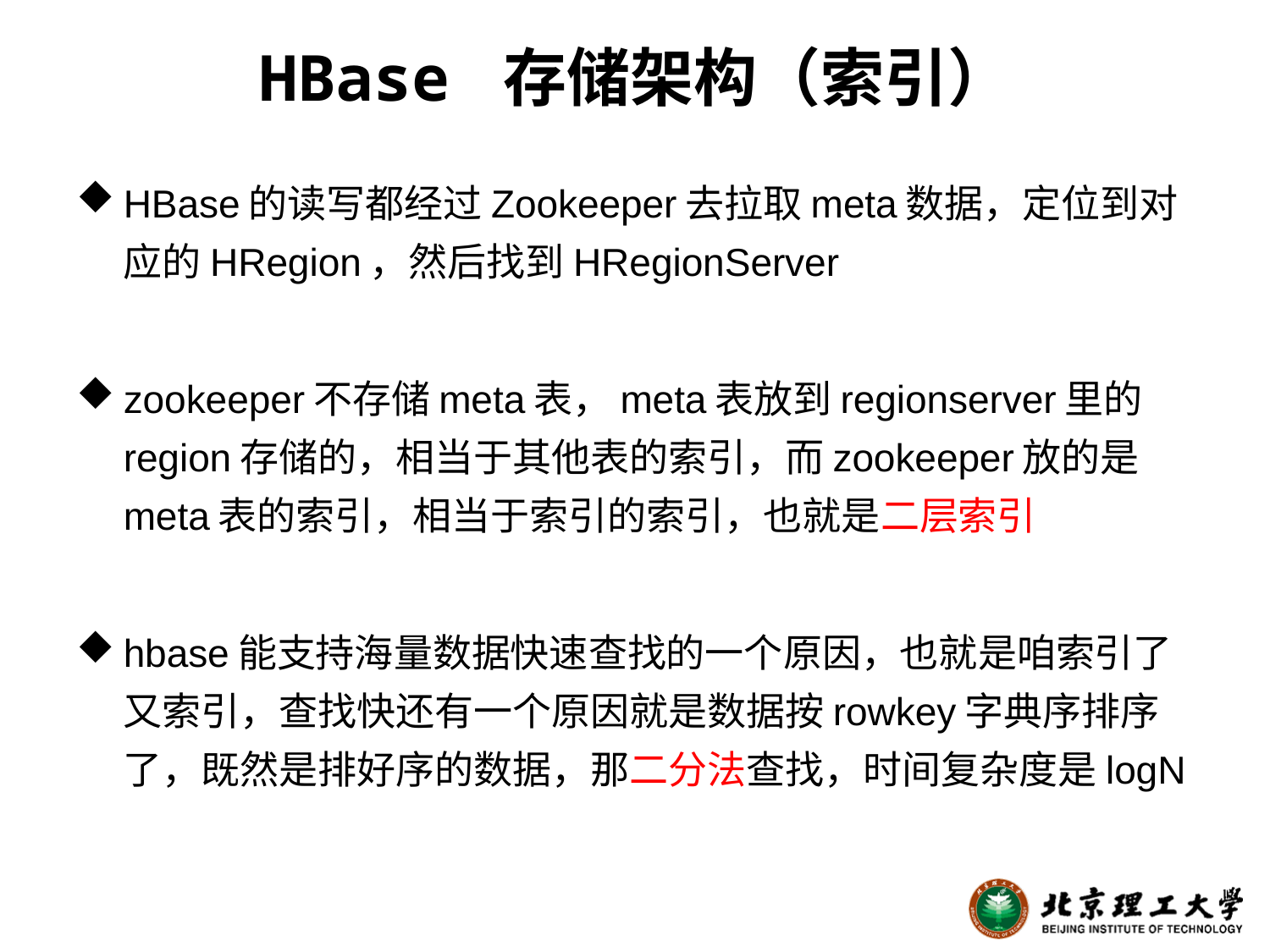

# HBase 存储架构（索引）
HBase的读写都经过Zookeeper去拉取meta数据，定位到对应的HRegion，然后找到HRegionServer

zookeeper不存储meta表，meta表放到regionserver里的region存储的，相当于其他表的索引，而zookeeper放的是meta表的索引，相当于索引的索引，也就是二层索引

hbase能支持海量数据快速查找的一个原因，也就是咱索引了又索引，查找快还有一个原因就是数据按rowkey字典序排序了，既然是排好序的数据，那二分法查找，时间复杂度是logN